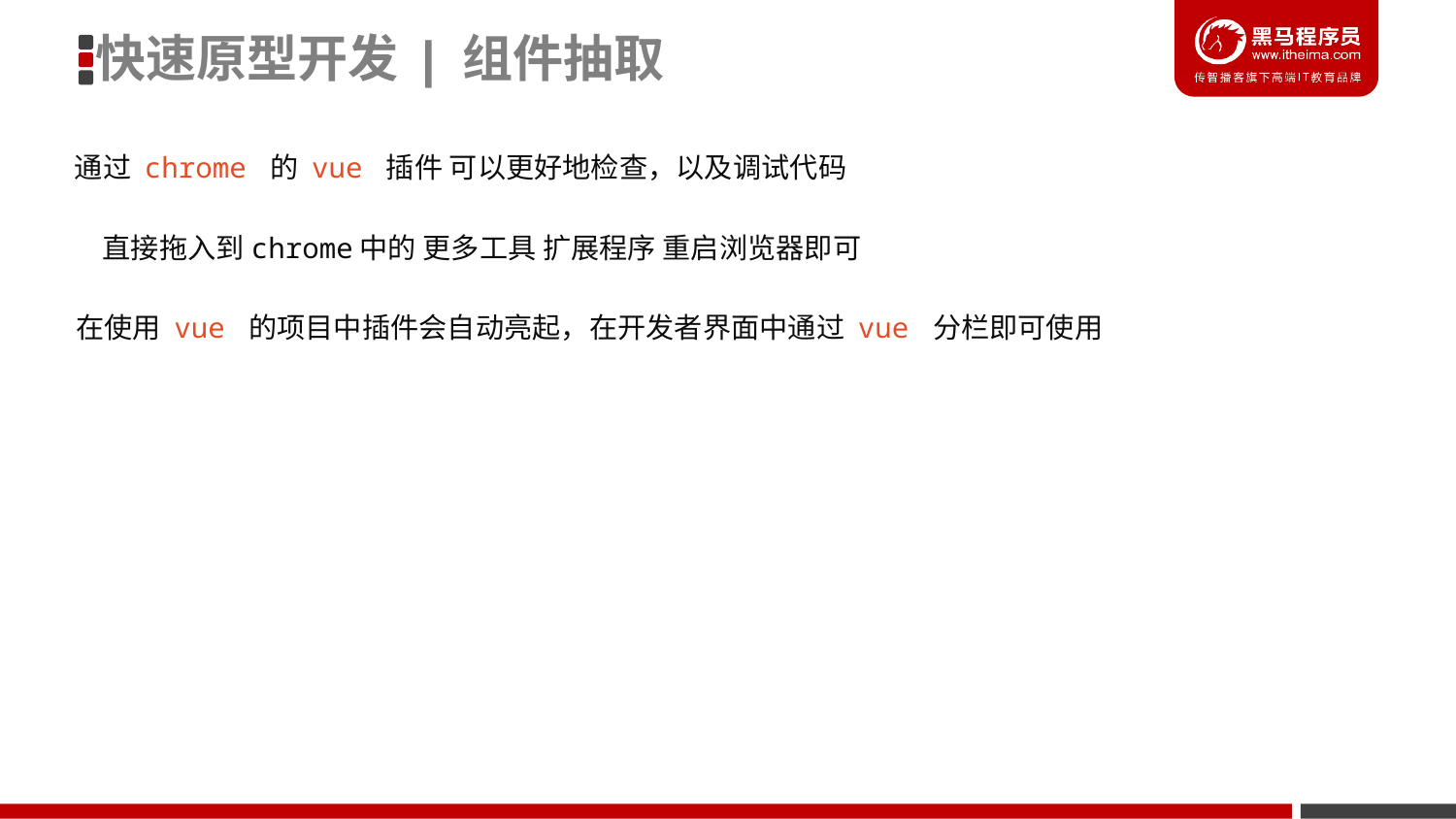

快速原型开发 | 组件抽取
通过 chrome 的 vue 插件 可以更好地检查，以及调试代码
直接拖入到chrome中的 更多工具 扩展程序 重启浏览器即可
在使用 vue 的项目中插件会自动亮起，在开发者界面中通过 vue 分栏即可使用